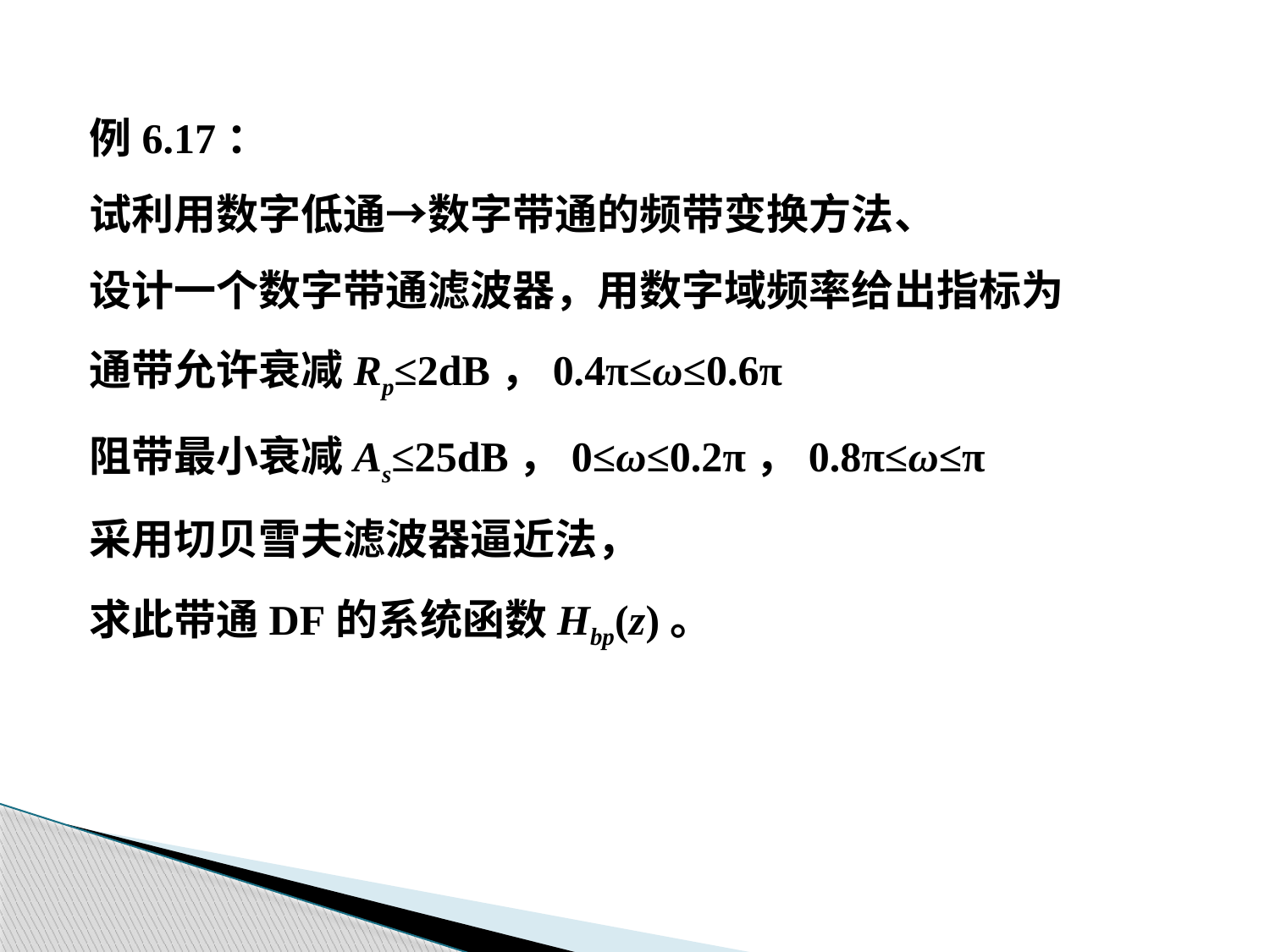

例6.17：
试利用数字低通→数字带通的频带变换方法、
设计一个数字带通滤波器，用数字域频率给出指标为
通带允许衰减Rp≤2dB，0.4π≤ω≤0.6π
阻带最小衰减As≤25dB，0≤ω≤0.2π，0.8π≤ω≤π
采用切贝雪夫滤波器逼近法，
求此带通DF的系统函数Hbp(z)。